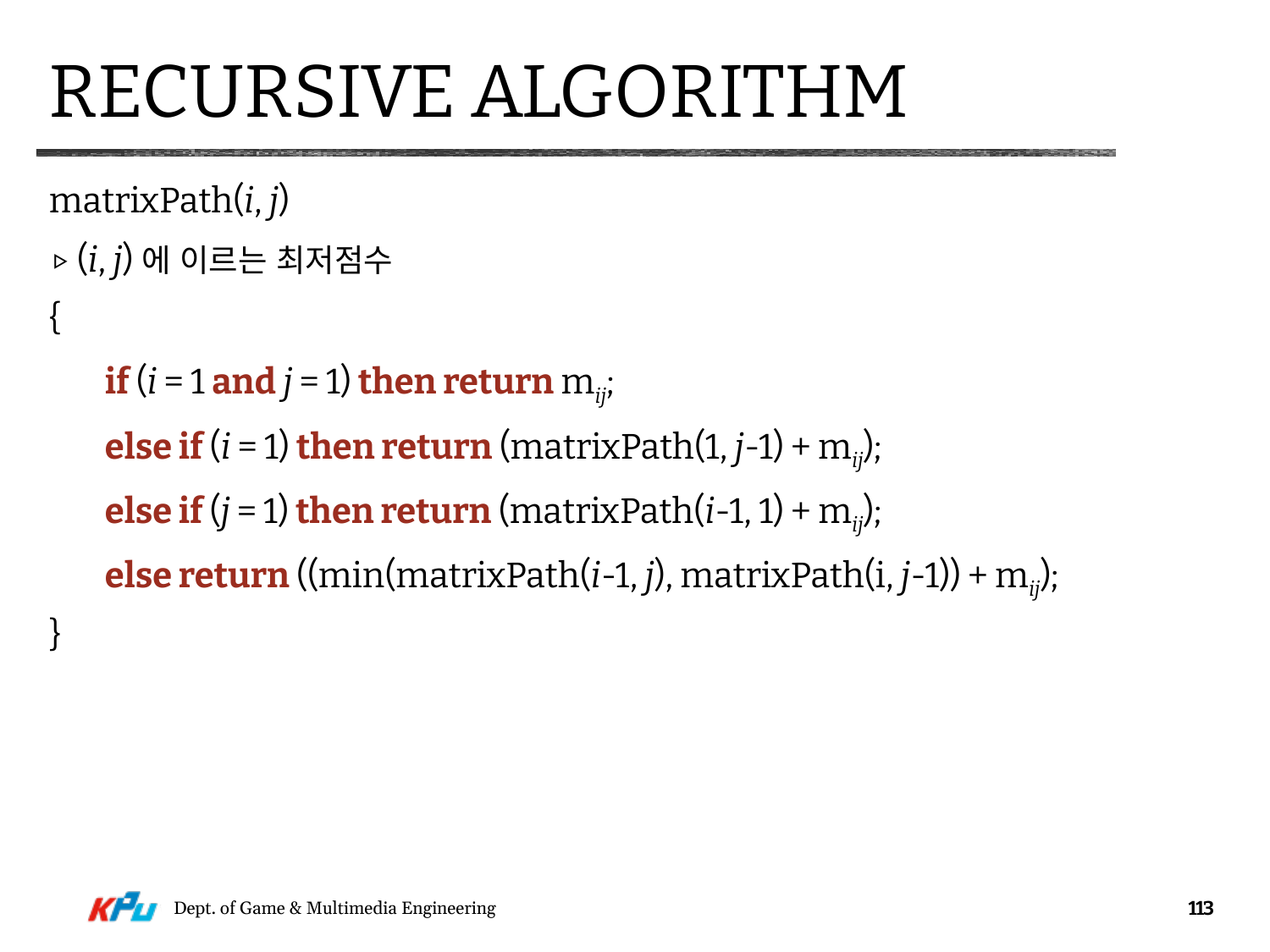

# Recursive Algorithm
matrixPath(i, j)
▷ (i, j)에 이르는 최저점수
{
        if (i = 1 and j = 1) then return mij;
        else if (i = 1) then return (matrixPath(1, j-1) + mij);
        else if (j = 1) then return (matrixPath(i-1, 1) + mij);
        else return ((min(matrixPath(i-1, j), matrixPath(i, j-1)) + mij);
}
Dept. of Game & Multimedia Engineering
113